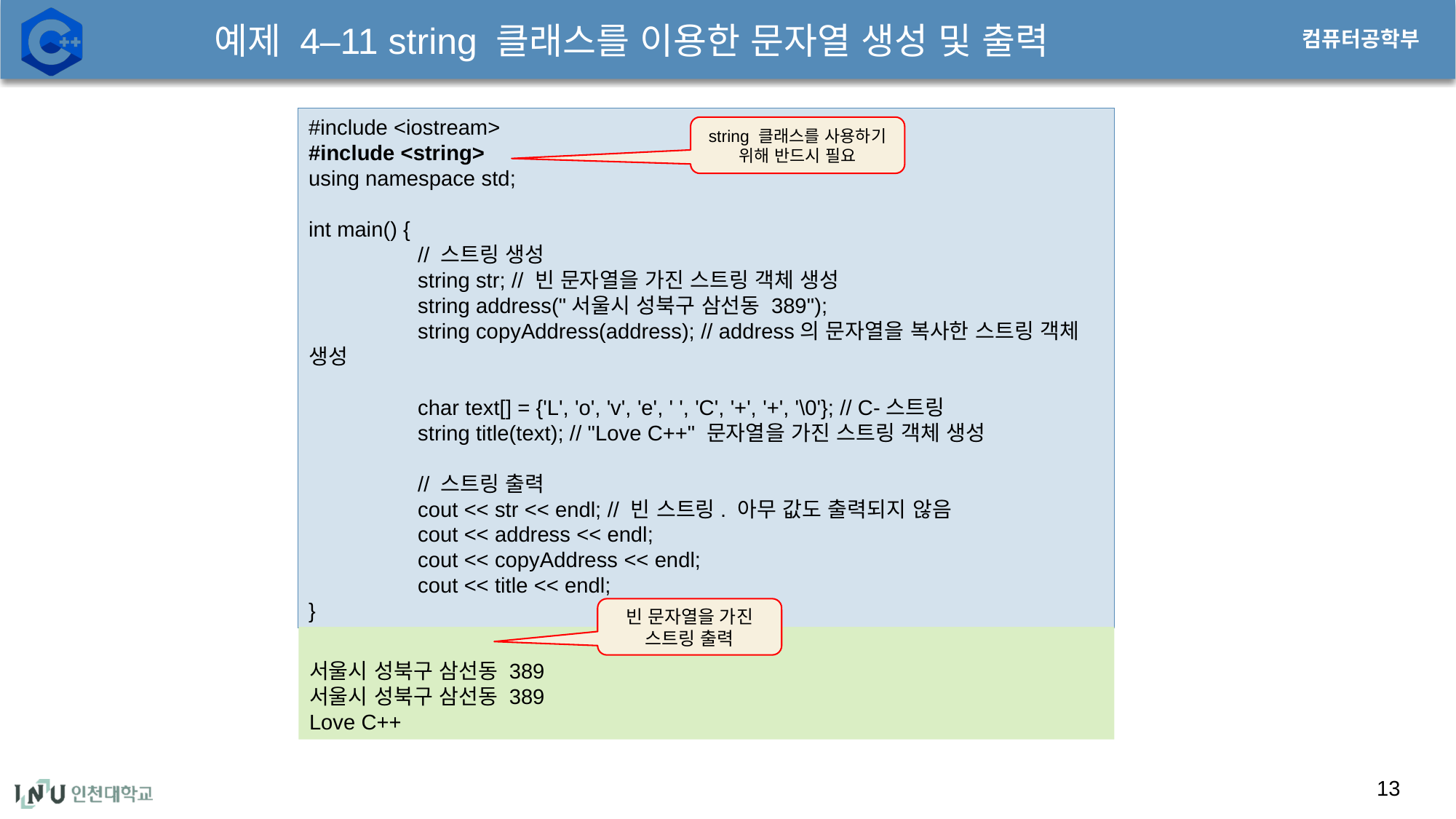

# 예제 4–11 string 클래스를 이용한 문자열 생성 및 출력
#include <iostream>
#include <string>
using namespace std;

int main() {
	// 스트링 생성
	string str; // 빈 문자열을 가진 스트링 객체 생성
	string address("서울시 성북구 삼선동 389");
	string copyAddress(address); // address의 문자열을 복사한 스트링 객체 생성

	char text[] = {'L', 'o', 'v', 'e', ' ', 'C', '+', '+', '\0'}; // C-스트링
	string title(text); // "Love C++" 문자열을 가진 스트링 객체 생성

	// 스트링 출력
	cout << str << endl; // 빈 스트링. 아무 값도 출력되지 않음
	cout << address << endl;
	cout << copyAddress << endl;
	cout << title << endl;
}
string 클래스를 사용하기 위해 반드시 필요
빈 문자열을 가진 스트링 출력

서울시 성북구 삼선동 389
서울시 성북구 삼선동 389
Love C++